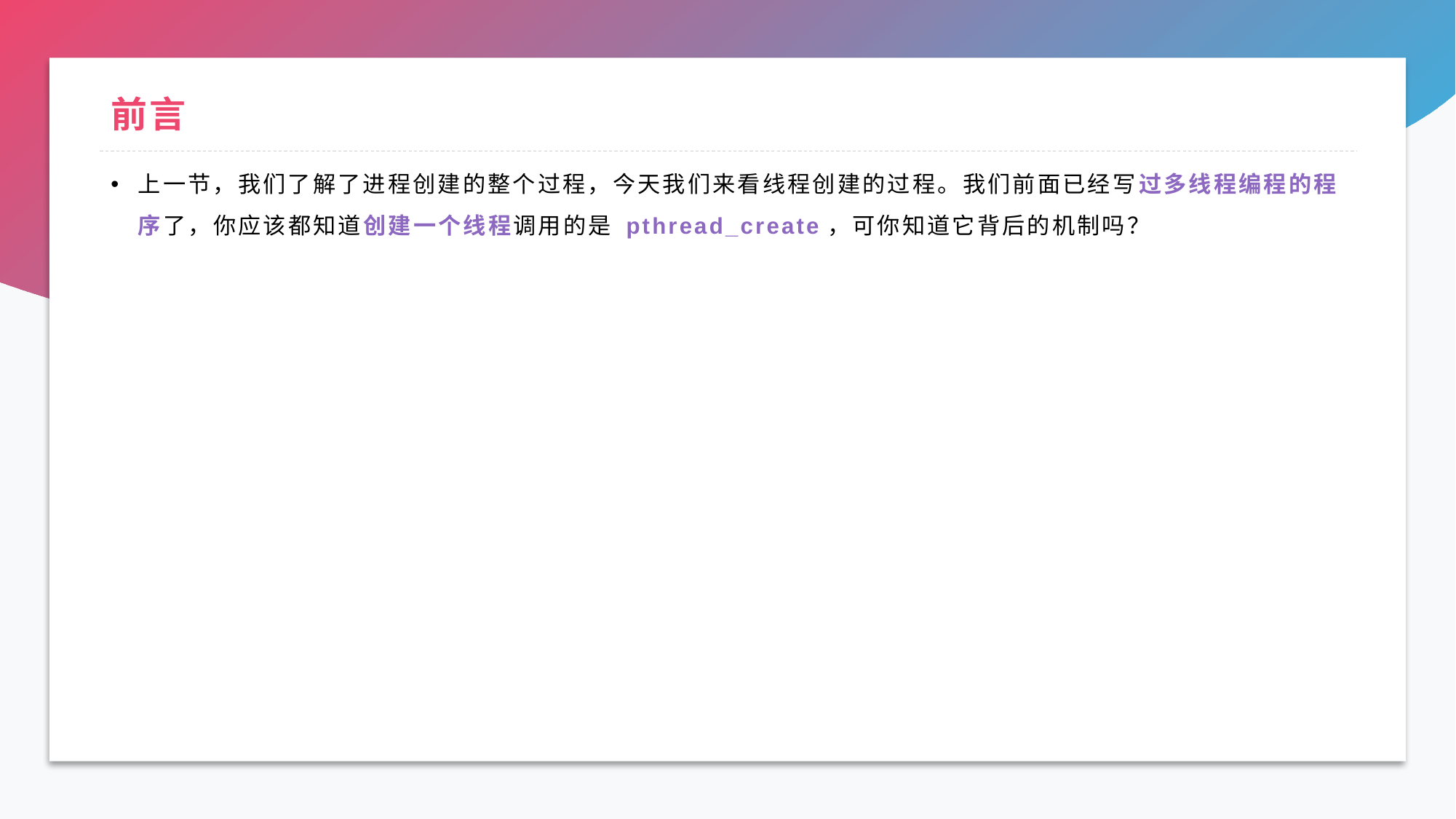

# 前言
上一节，我们了解了进程创建的整个过程，今天我们来看线程创建的过程。我们前面已经写过多线程编程的程序了，你应该都知道创建一个线程调用的是 pthread_create，可你知道它背后的机制吗？